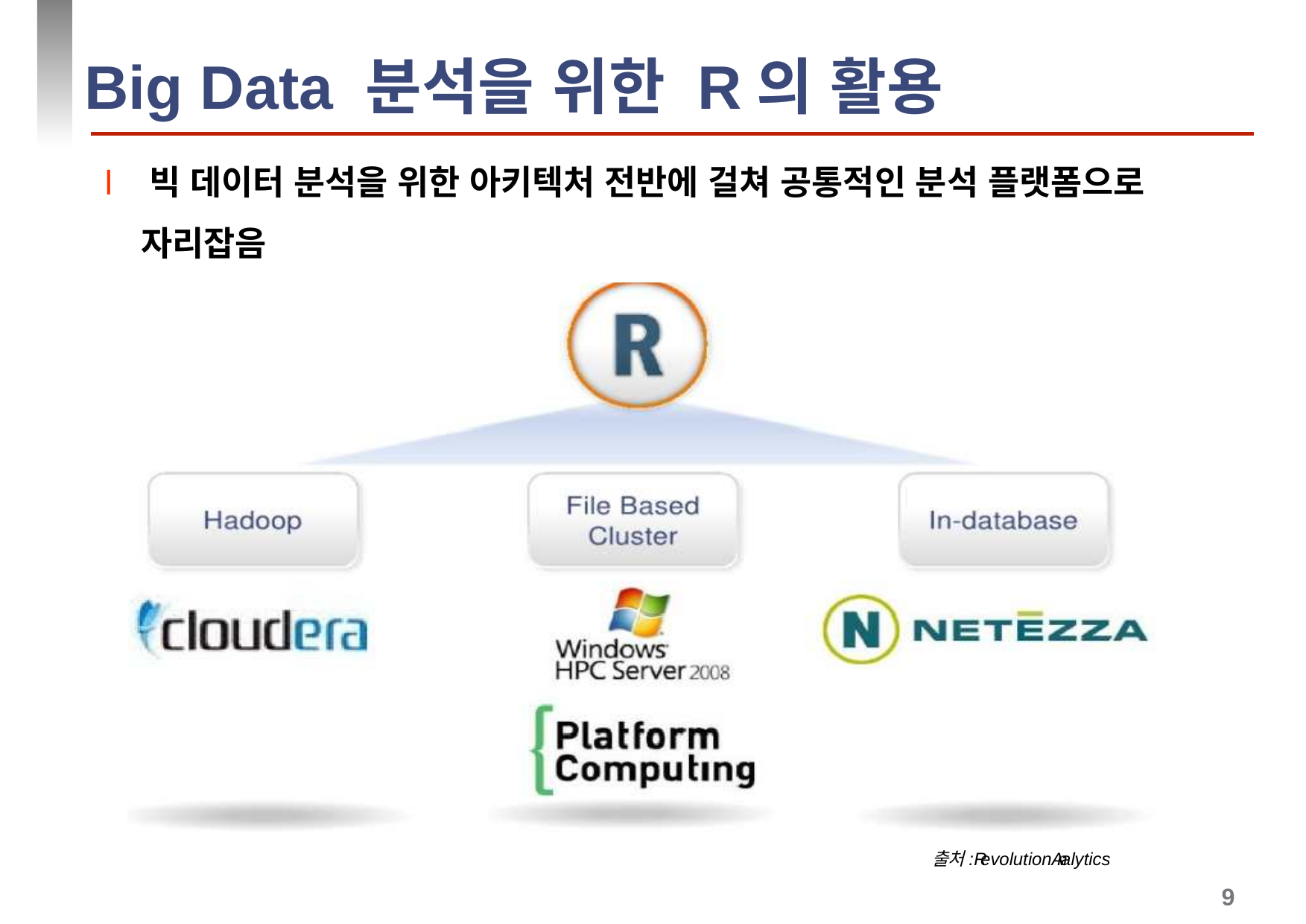

# Big Data 분석을 위한 R의 활용
l 빅 데이터 분석을 위한 아키텍처 전반에 걸쳐 공통적인 분석 플랫폼으로 자리잡음

출처:RevolutionAnalytics
9